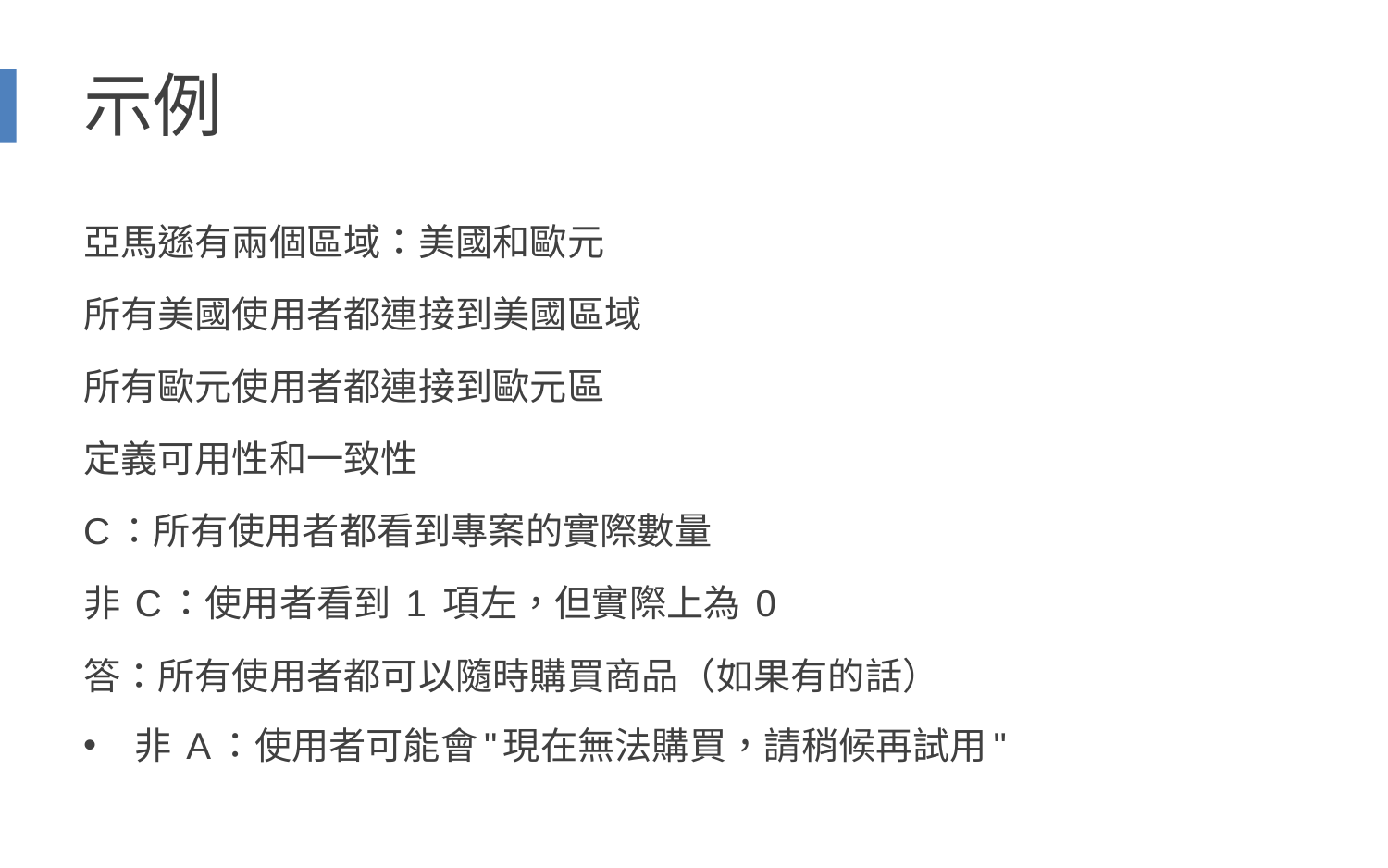

# 示例
亞馬遜有兩個區域：美國和歐元
所有美國使用者都連接到美國區域
所有歐元使用者都連接到歐元區
定義可用性和一致性
C：所有使用者都看到專案的實際數量
非 C：使用者看到 1 項左，但實際上為 0
答：所有使用者都可以隨時購買商品（如果有的話）
非 A：使用者可能會"現在無法購買，請稍候再試用"